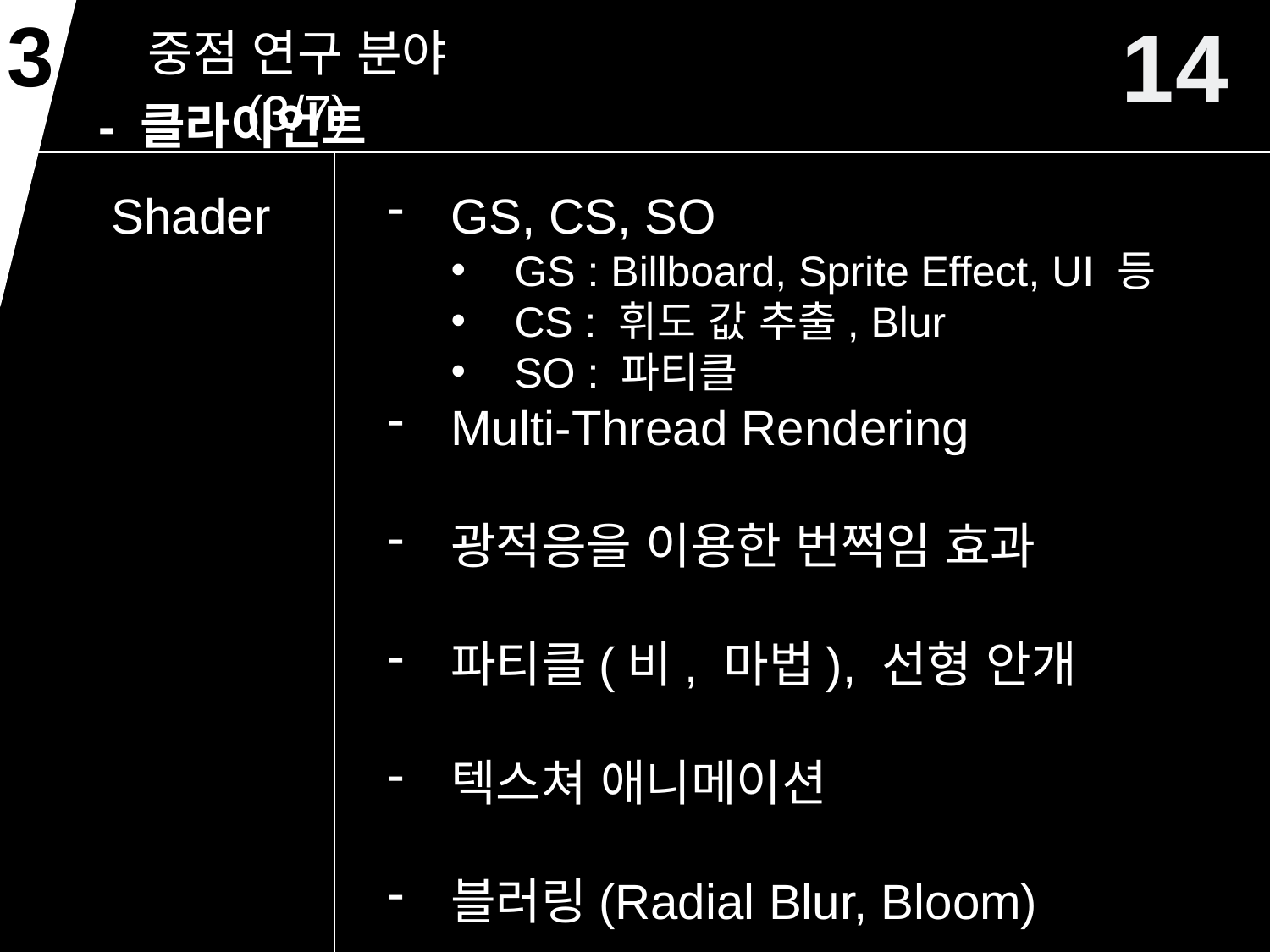

14
3
중점 연구 분야 (3/7)
- 클라이언트

Shader
GS, CS, SO
GS : Billboard, Sprite Effect, UI 등
CS : 휘도 값 추출, Blur
SO : 파티클
Multi-Thread Rendering

광적응을 이용한 번쩍임 효과

파티클(비, 마법), 선형 안개

텍스쳐 애니메이션

블러링(Radial Blur, Bloom)